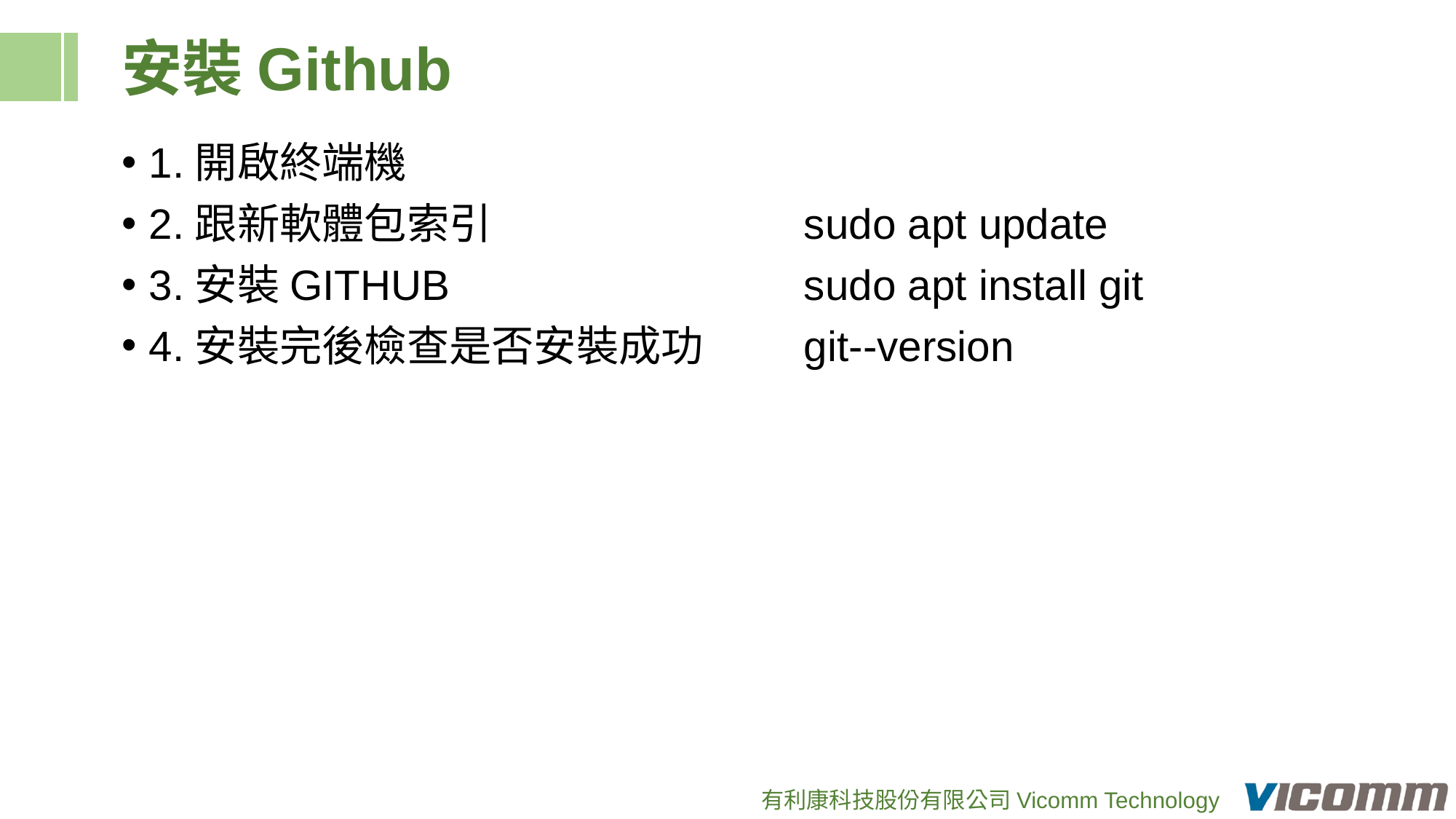

安裝Github
1.開啟終端機
2.跟新軟體包索引 			sudo apt update
3.安裝GITHUB  				sudo apt install git
4.安裝完後檢查是否安裝成功 	git--version